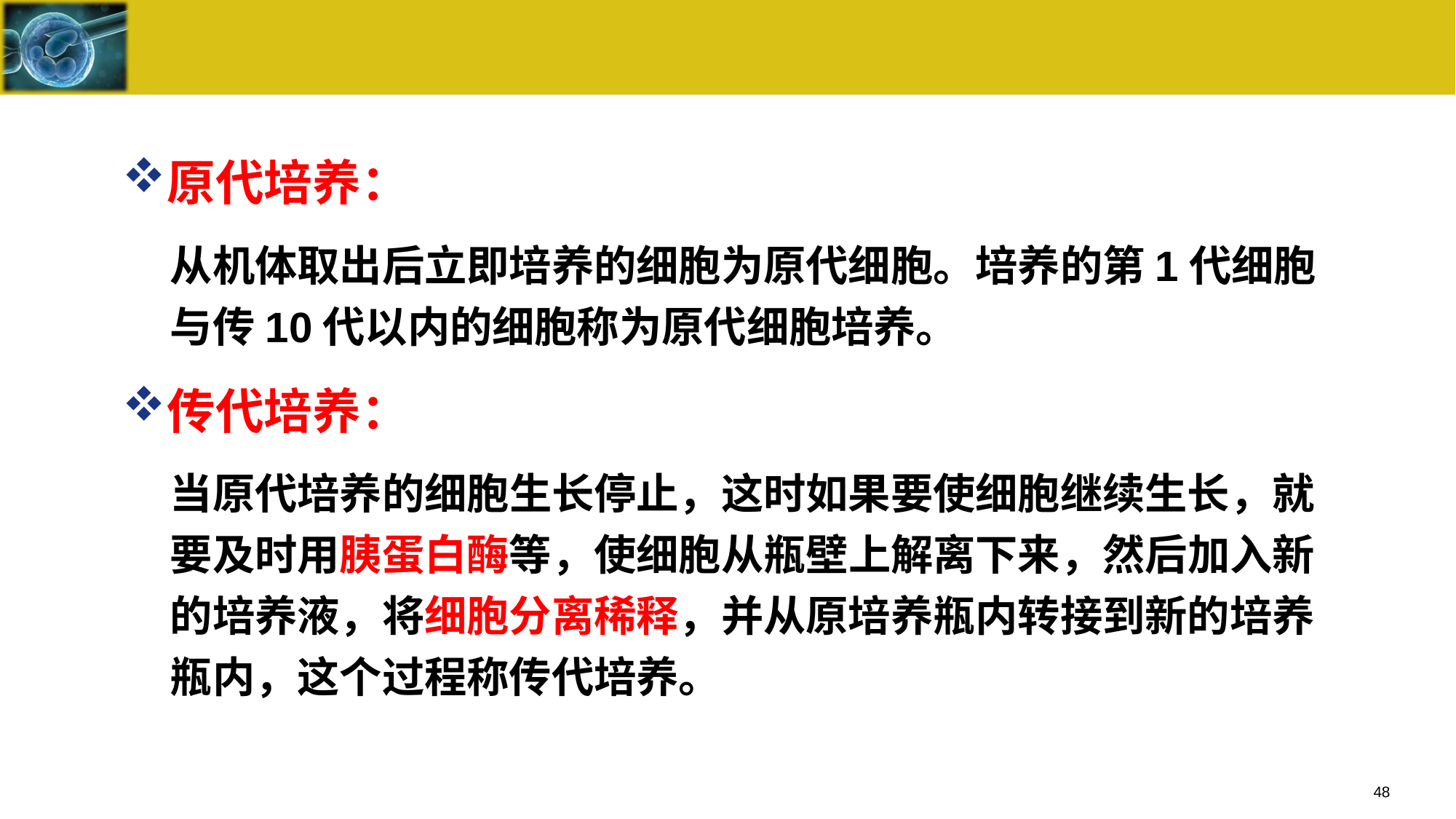

原代培养：
从机体取出后立即培养的细胞为原代细胞。培养的第1代细胞与传10代以内的细胞称为原代细胞培养。
传代培养：
当原代培养的细胞生长停止，这时如果要使细胞继续生长，就要及时用胰蛋白酶等，使细胞从瓶壁上解离下来，然后加入新的培养液，将细胞分离稀释，并从原培养瓶内转接到新的培养瓶内，这个过程称传代培养。
48